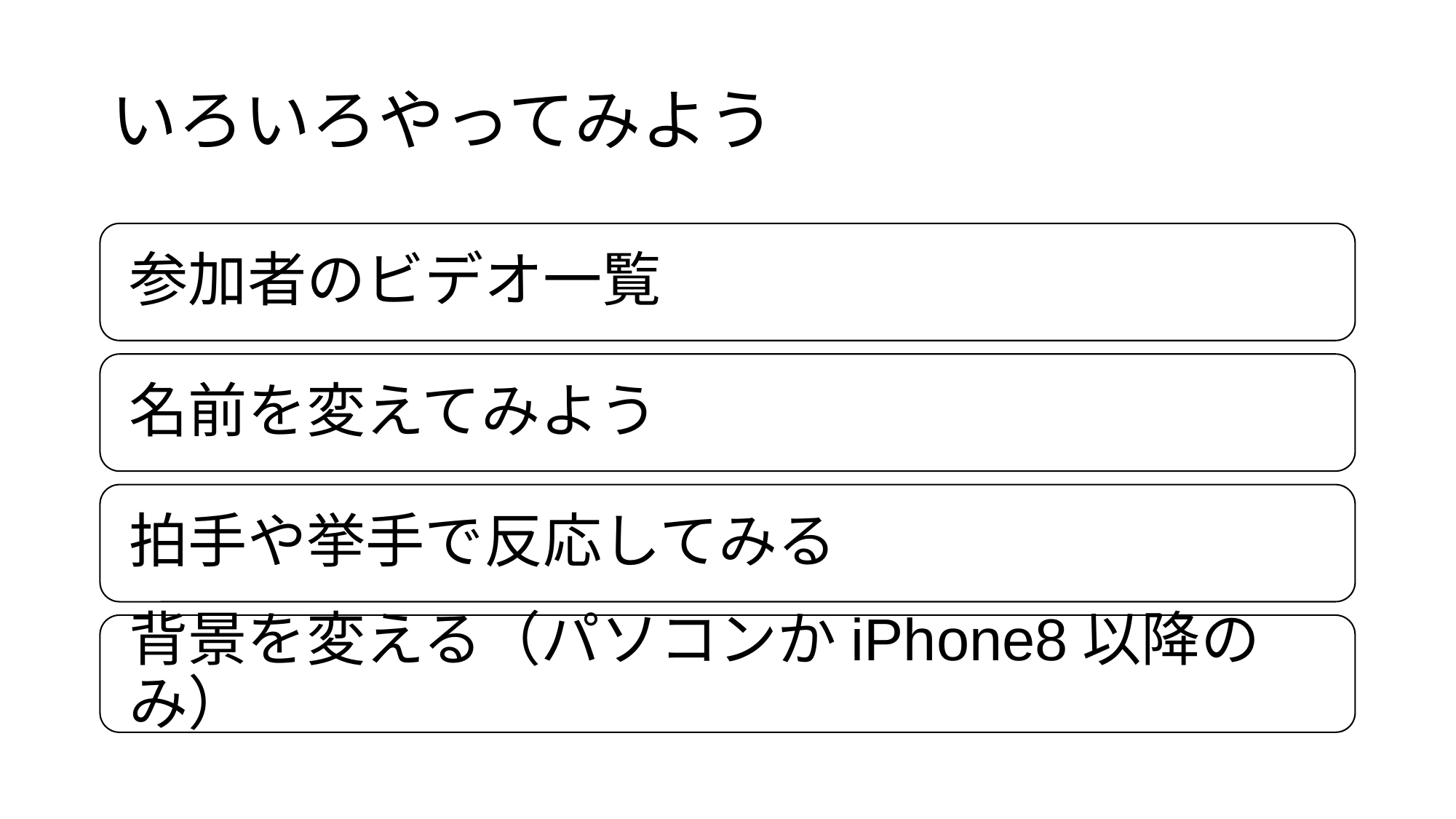

# いろいろやってみよう
参加者のビデオ一覧
名前を変えてみよう
拍手や挙手で反応してみる
背景を変える（パソコンかiPhone8以降のみ）